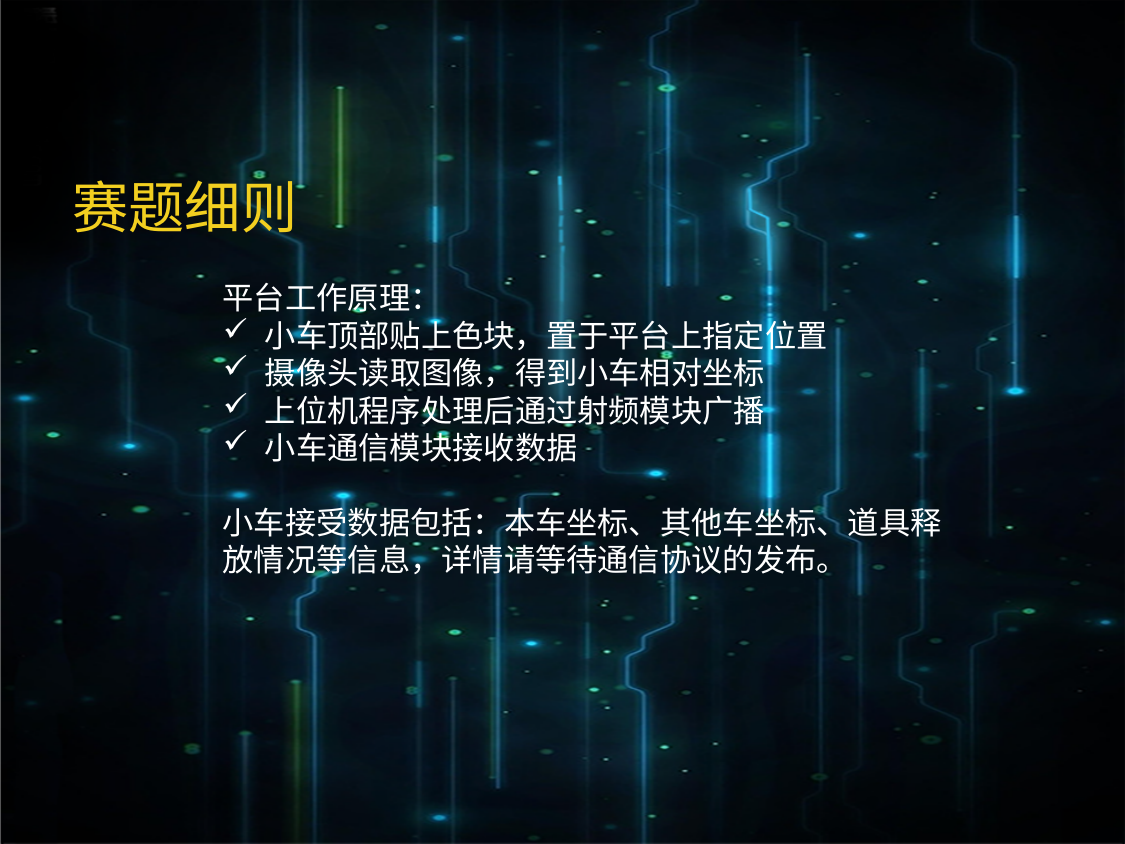

赛题细则
平台工作原理：
小车顶部贴上色块，置于平台上指定位置
摄像头读取图像，得到小车相对坐标
上位机程序处理后通过射频模块广播
小车通信模块接收数据

小车接受数据包括：本车坐标、其他车坐标、道具释放情况等信息，详情请等待通信协议的发布。